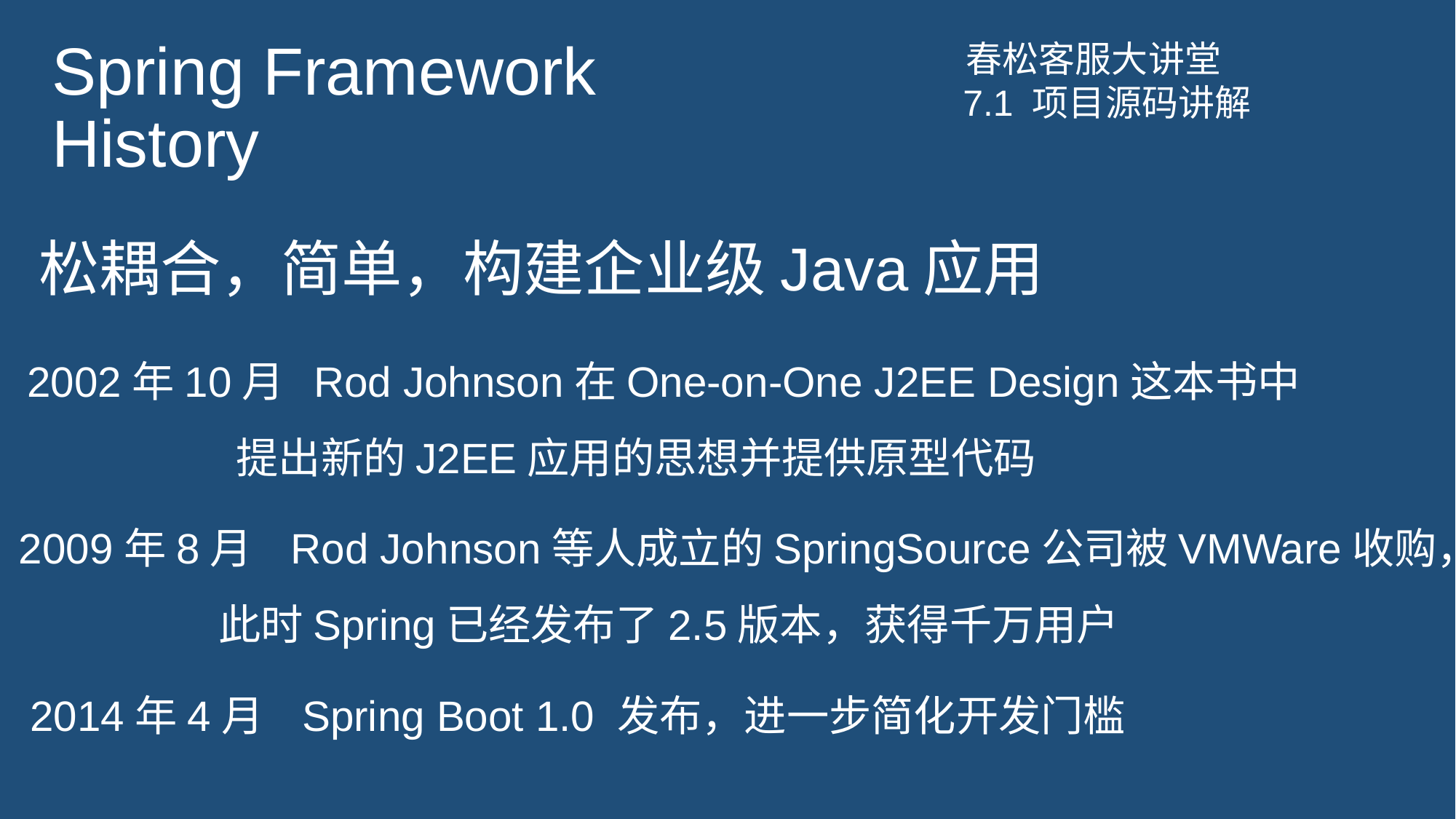

# Spring Framework History
春松客服大讲堂
7.1 项目源码讲解
松耦合，简单，构建企业级Java应用
2002年10月  Rod Johnson在One-on-One J2EE Design这本书中
                     提出新的J2EE应用的思想并提供原型代码
2009年8月   Rod Johnson等人成立的SpringSource公司被VMWare收购，
                    此时Spring已经发布了2.5版本，获得千万用户
2014年4月   Spring Boot 1.0 发布，进一步简化开发门槛